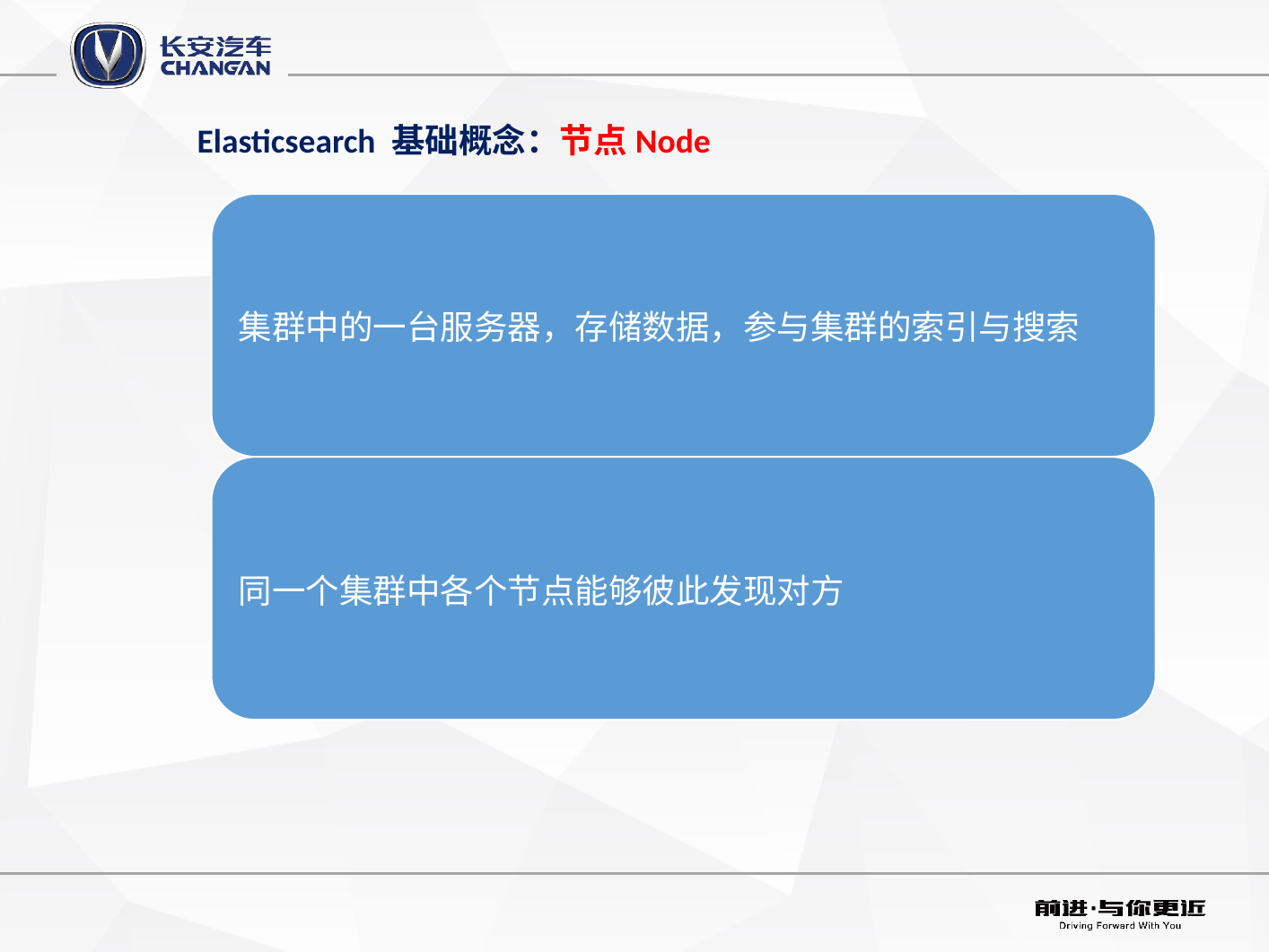

Elasticsearch 基础概念：节点Node
集群中的一台服务器，存储数据，参与集群的索引与搜索
同一个集群中各个节点能够彼此发现对方